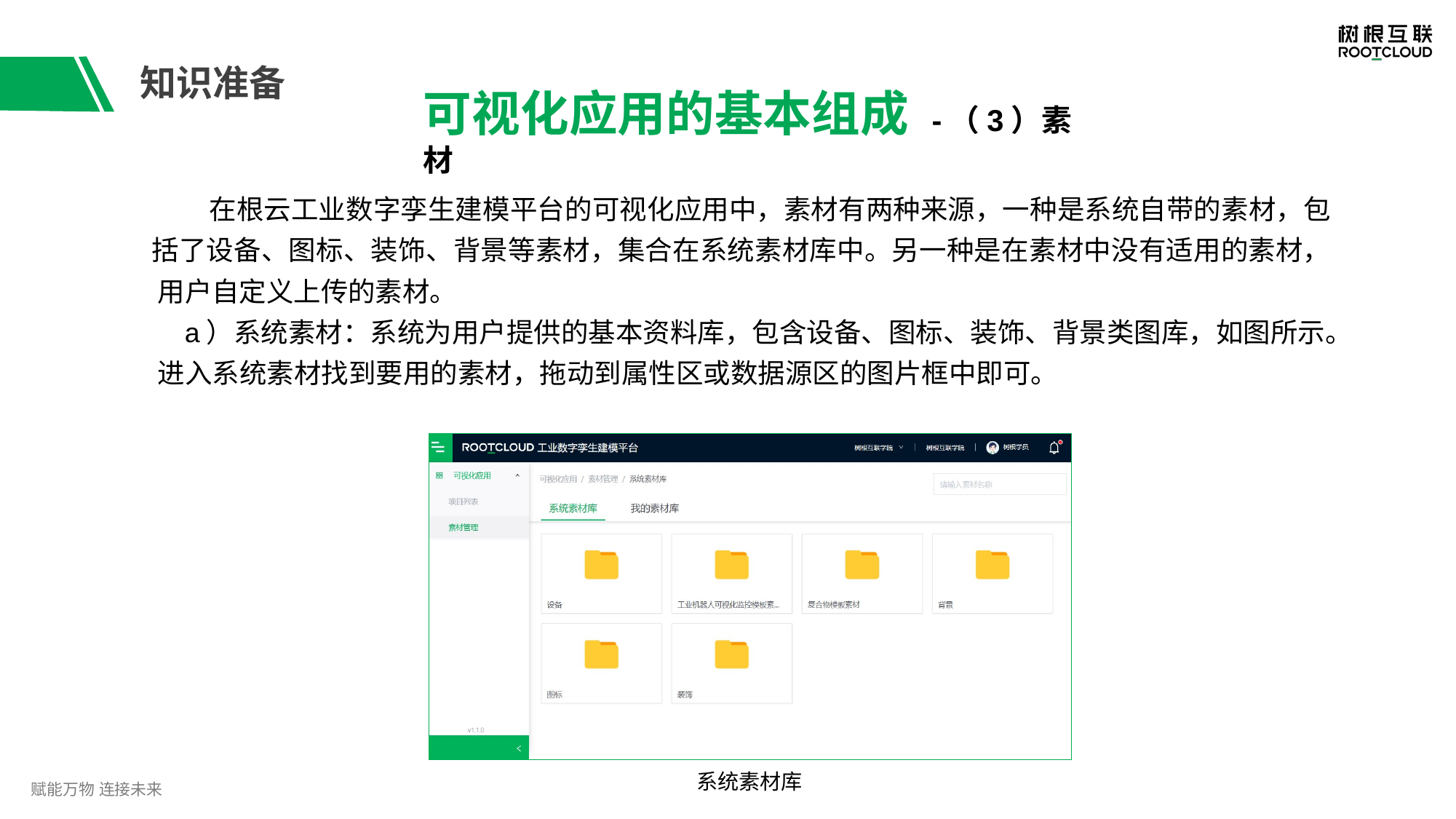

# 知识准备
可视化应用的基本组成 -（3）素材
在根云工业数字孪生建模平台的可视化应用中，素材有两种来源，一种是系统自带的素材，包 括了设备、图标、装饰、背景等素材，集合在系统素材库中。另一种是在素材中没有适用的素材，  用户自定义上传的素材。
a）系统素材：系统为用户提供的基本资料库，包含设备、图标、装饰、背景类图库，如图所示。 进入系统素材找到要用的素材，拖动到属性区或数据源区的图片框中即可。

系统素材库
赋能万物 连接未来